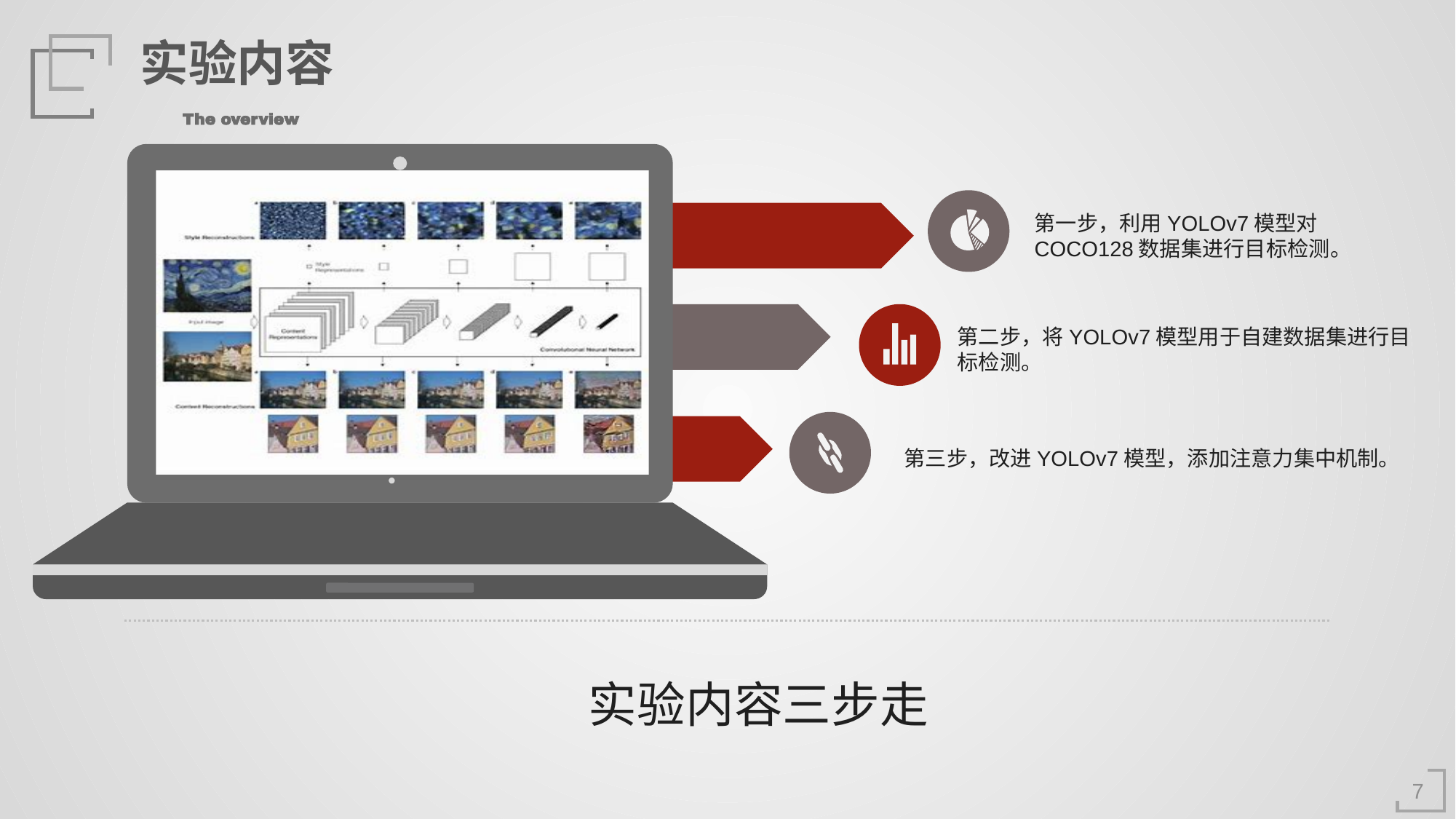

实验内容
The overview

第一步，利用YOLOv7模型对COCO128数据集进行目标检测。

第二步，将YOLOv7模型用于自建数据集进行目标检测。

第三步，改进YOLOv7模型，添加注意力集中机制。
实验内容三步走